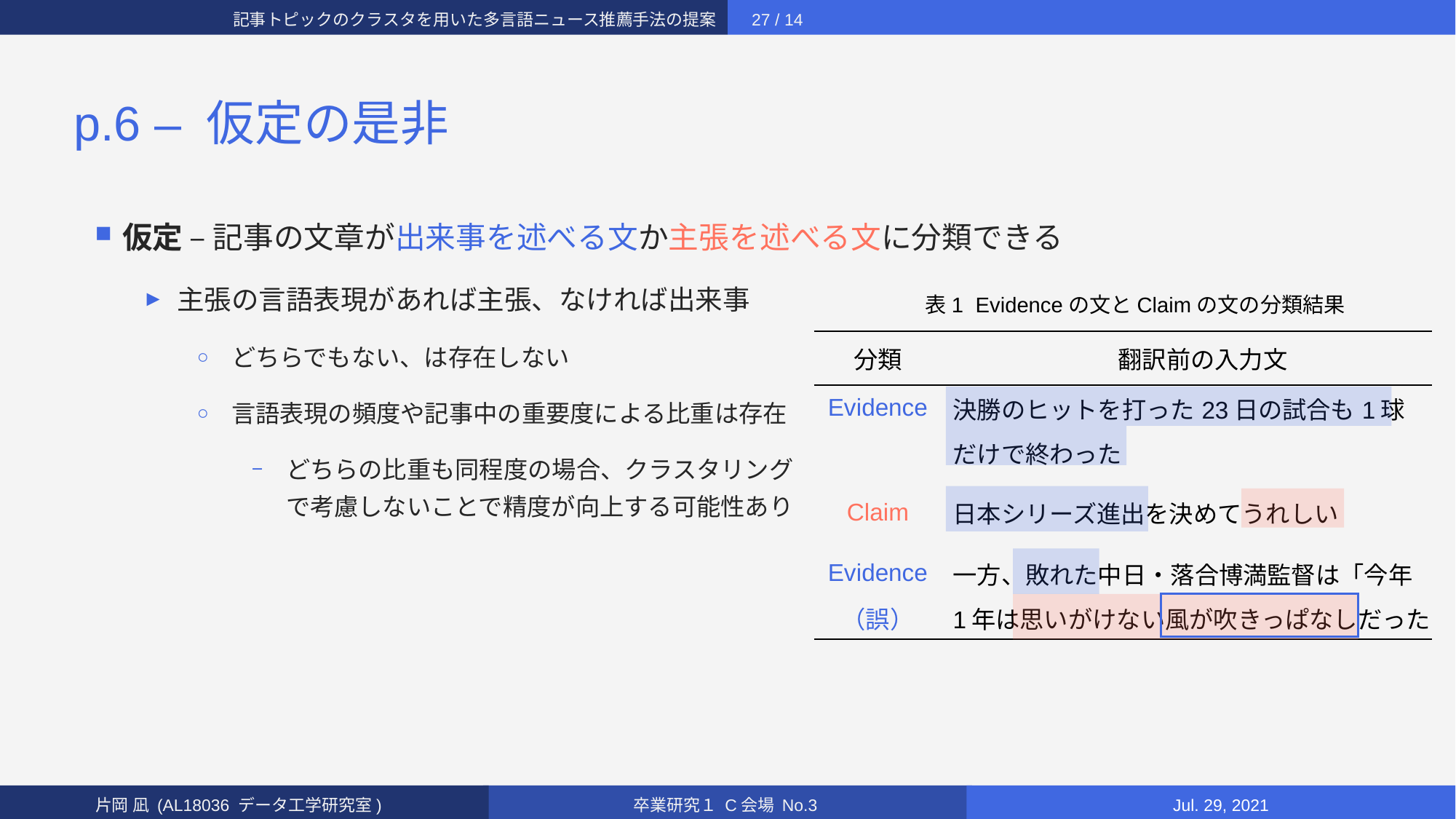

# p.6 – 仮定の是非
仮定 – 記事の文章が出来事を述べる文か主張を述べる文に分類できる
主張の言語表現があれば主張、なければ出来事
どちらでもない、は存在しない
言語表現の頻度や記事中の重要度による比重は存在
どちらの比重も同程度の場合、クラスタリング
で考慮しないことで精度が向上する可能性あり
表1  Evidenceの文とClaimの文の分類結果

| 分類 | 翻訳前の入力文 |
| --- | --- |
| Evidence | 決勝のヒットを打った23日の試合も1球 |
|  | だけで終わった |
| Claim | 日本シリーズ進出を決めてうれしい |
| Evidence | 一方、敗れた中日・落合博満監督は「今年 |
| （誤） | 1年は思いがけない風が吹きっぱなしだった |